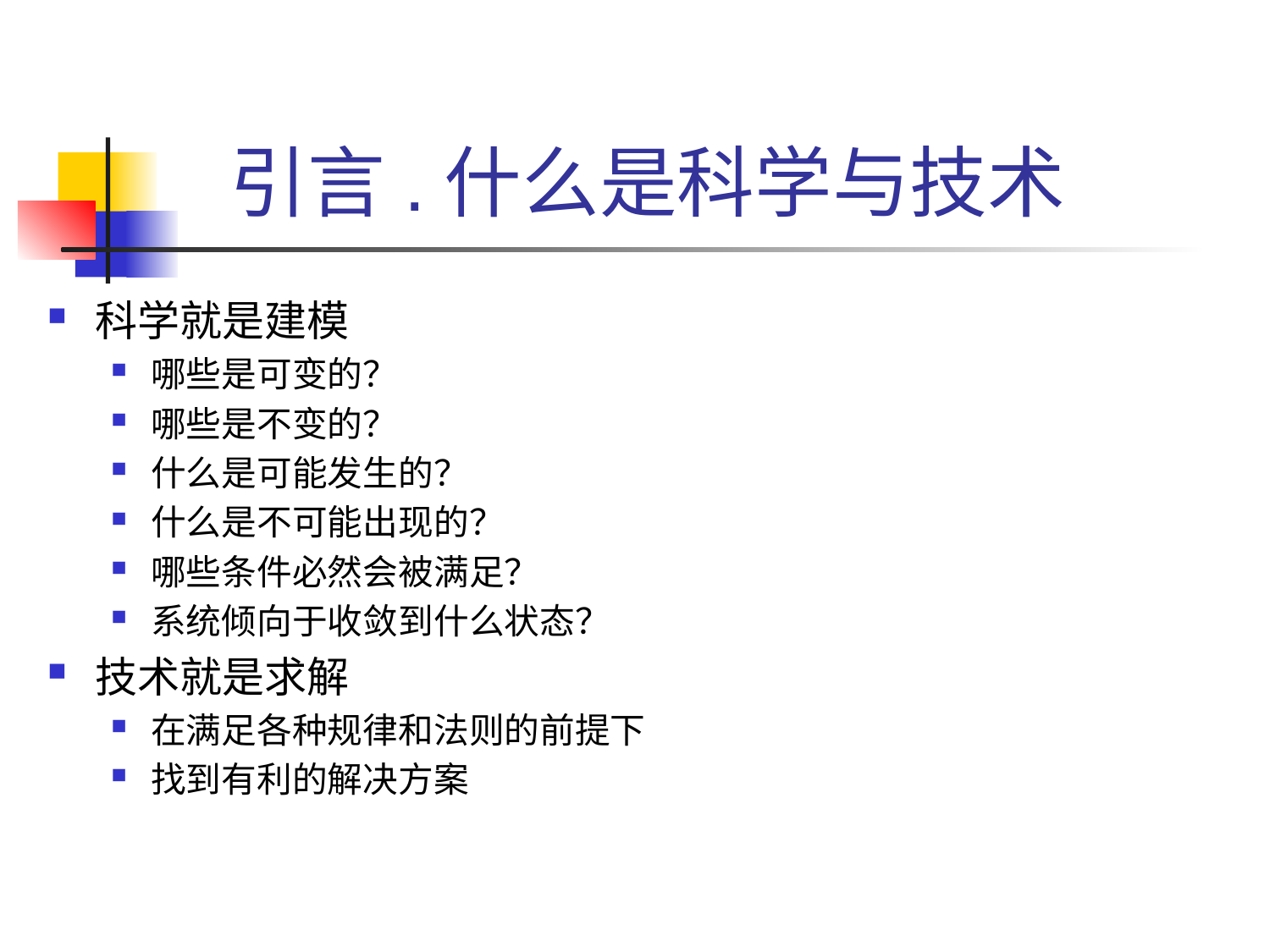

# 引言.什么是科学与技术
科学就是建模
哪些是可变的？
哪些是不变的？
什么是可能发生的？
什么是不可能出现的？
哪些条件必然会被满足？
系统倾向于收敛到什么状态？
技术就是求解
在满足各种规律和法则的前提下
找到有利的解决方案